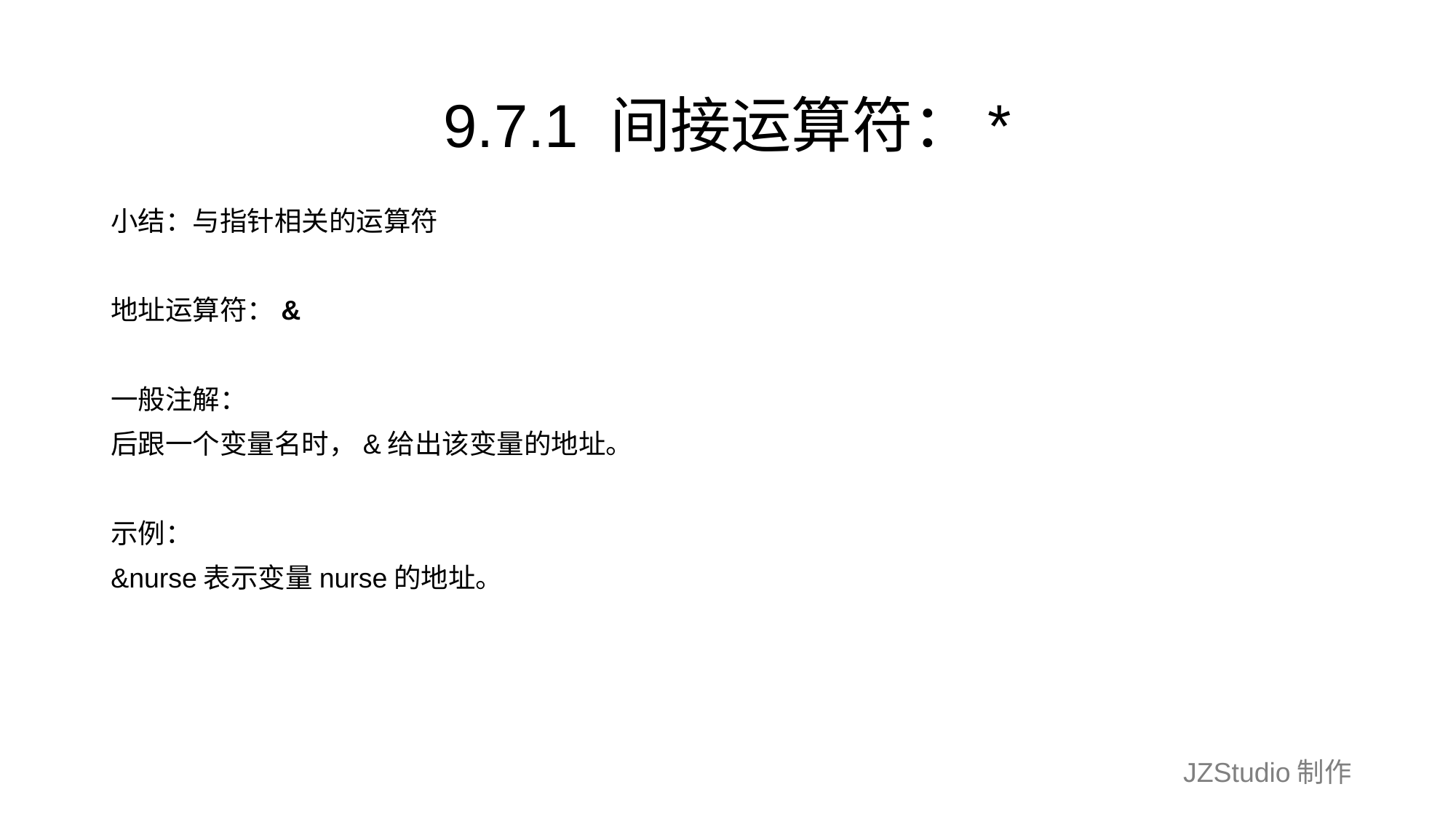

# 9.7.1 间接运算符：*
小结：与指针相关的运算符

地址运算符：&

一般注解：
后跟一个变量名时，&给出该变量的地址。

示例：
&nurse表示变量nurse的地址。